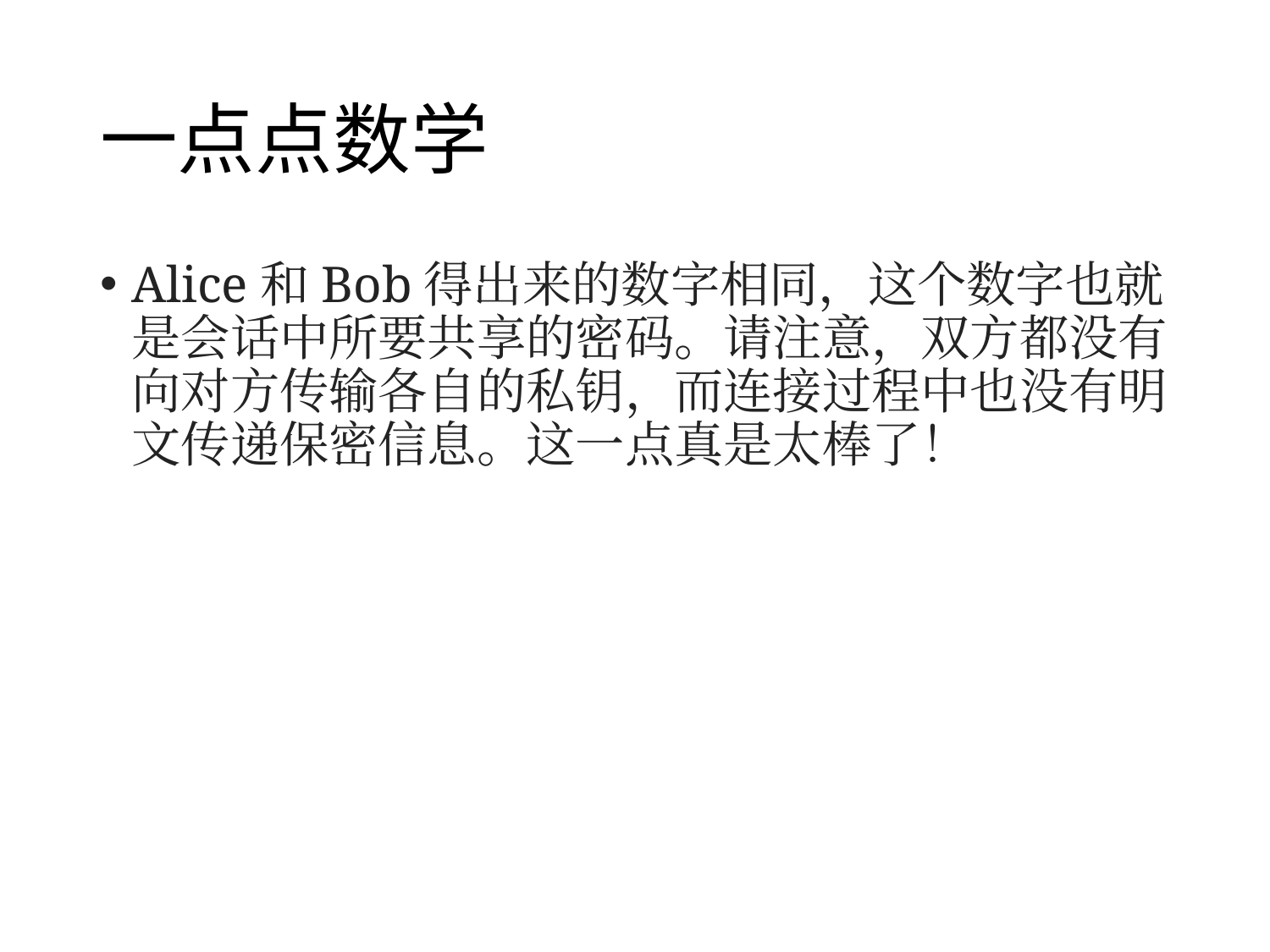

# 一点点数学
Alice和Bob得出来的数字相同，这个数字也就是会话中所要共享的密码。请注意，双方都没有向对方传输各自的私钥，而连接过程中也没有明文传递保密信息。这一点真是太棒了！